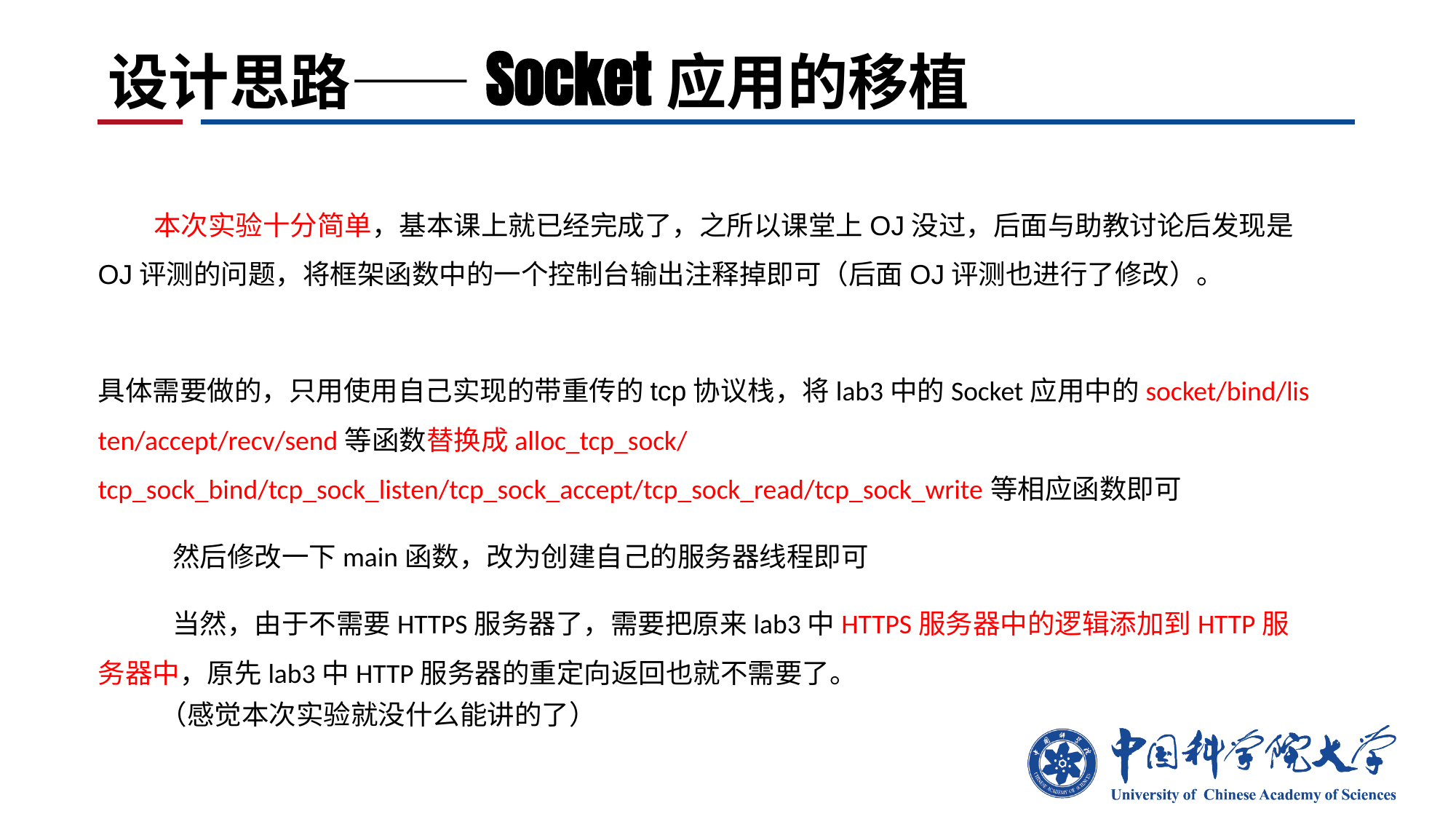

# 设计思路——Socket应用的移植
        本次实验十分简单，基本课上就已经完成了，之所以课堂上OJ没过，后面与助教讨论后发现是OJ评测的问题，将框架函数中的一个控制台输出注释掉即可（后面OJ评测也进行了修改）。
         具体需要做的，只用使用自己实现的带重传的tcp协议栈，将lab3中的Socket应用中的socket/bind/listen/accept/recv/send等函数替换成alloc_tcp_sock/ tcp_sock_bind/tcp_sock_listen/tcp_sock_accept/tcp_sock_read/tcp_sock_write等相应函数即可
           然后修改一下main函数，改为创建自己的服务器线程即可
           当然，由于不需要HTTPS服务器了，需要把原来lab3中HTTPS服务器中的逻辑添加到HTTP服务器中，原先lab3中HTTP服务器的重定向返回也就不需要了。
         （感觉本次实验就没什么能讲的了）